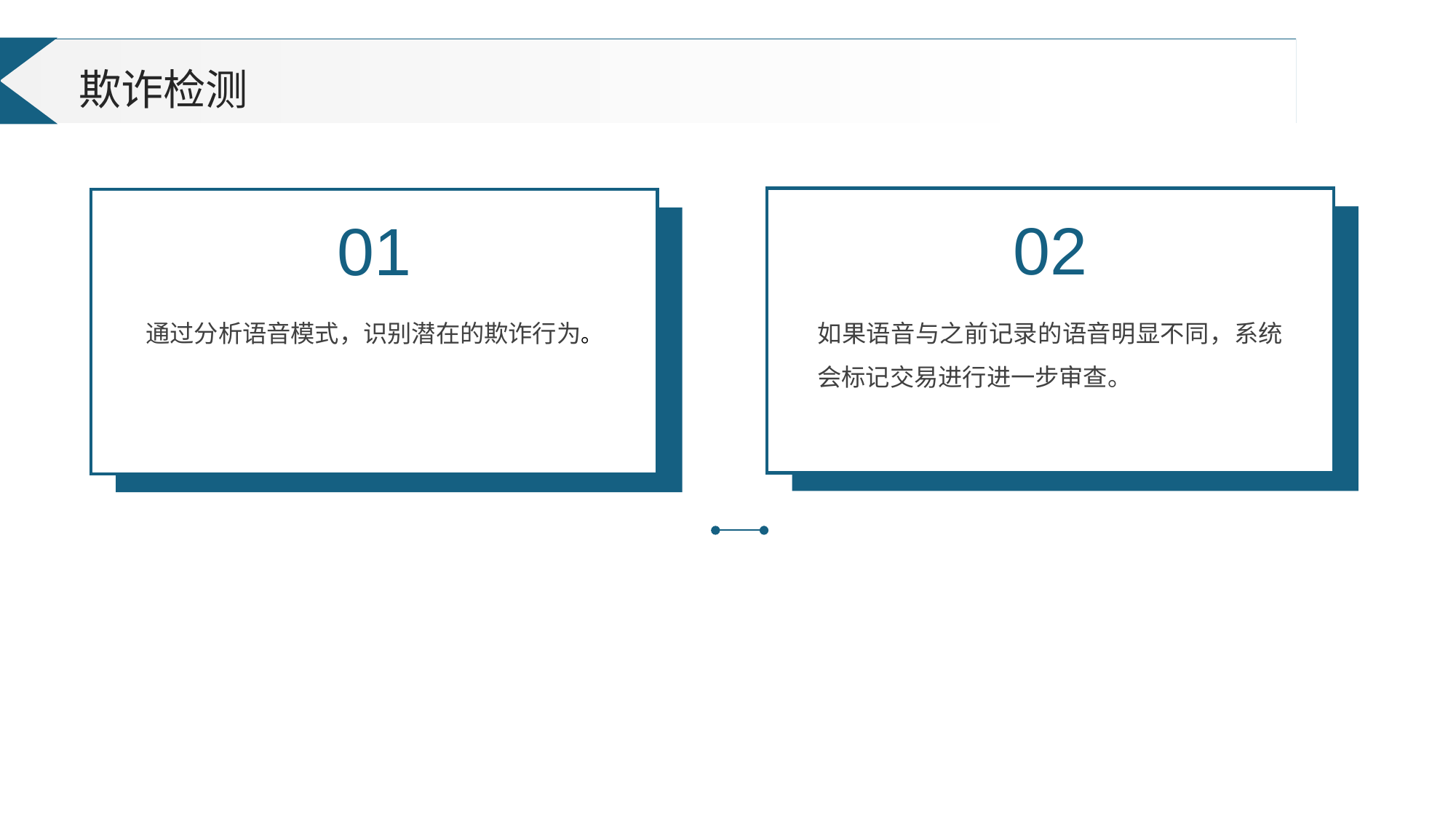

欺诈检测

02
01

通过分析语音模式，识别潜在的欺诈行为。
如果语音与之前记录的语音明显不同，系统会标记交易进行进一步审查。